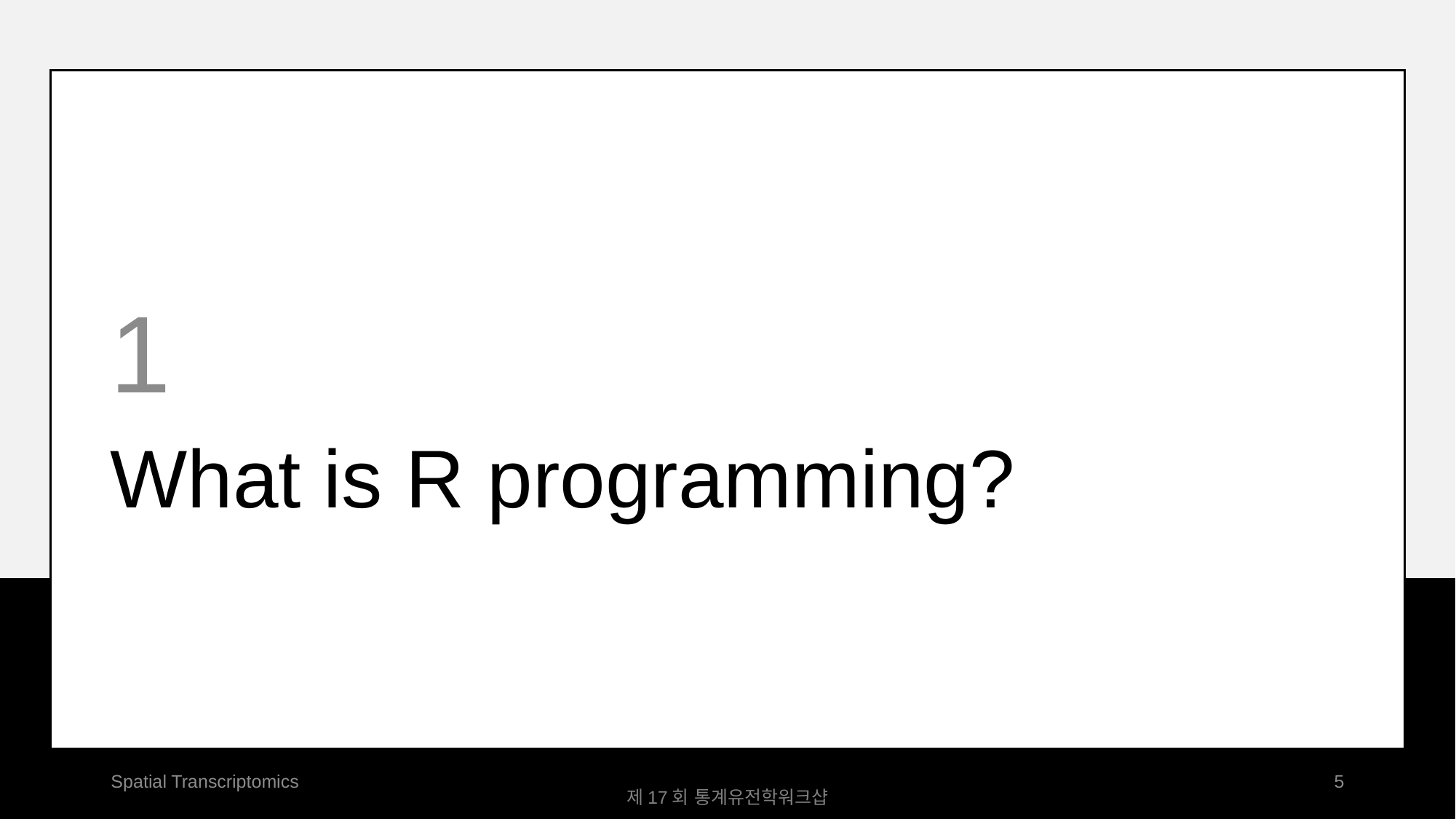

1
# What is R programming?
Spatial Transcriptomics
5
제17회 통계유전학워크샵